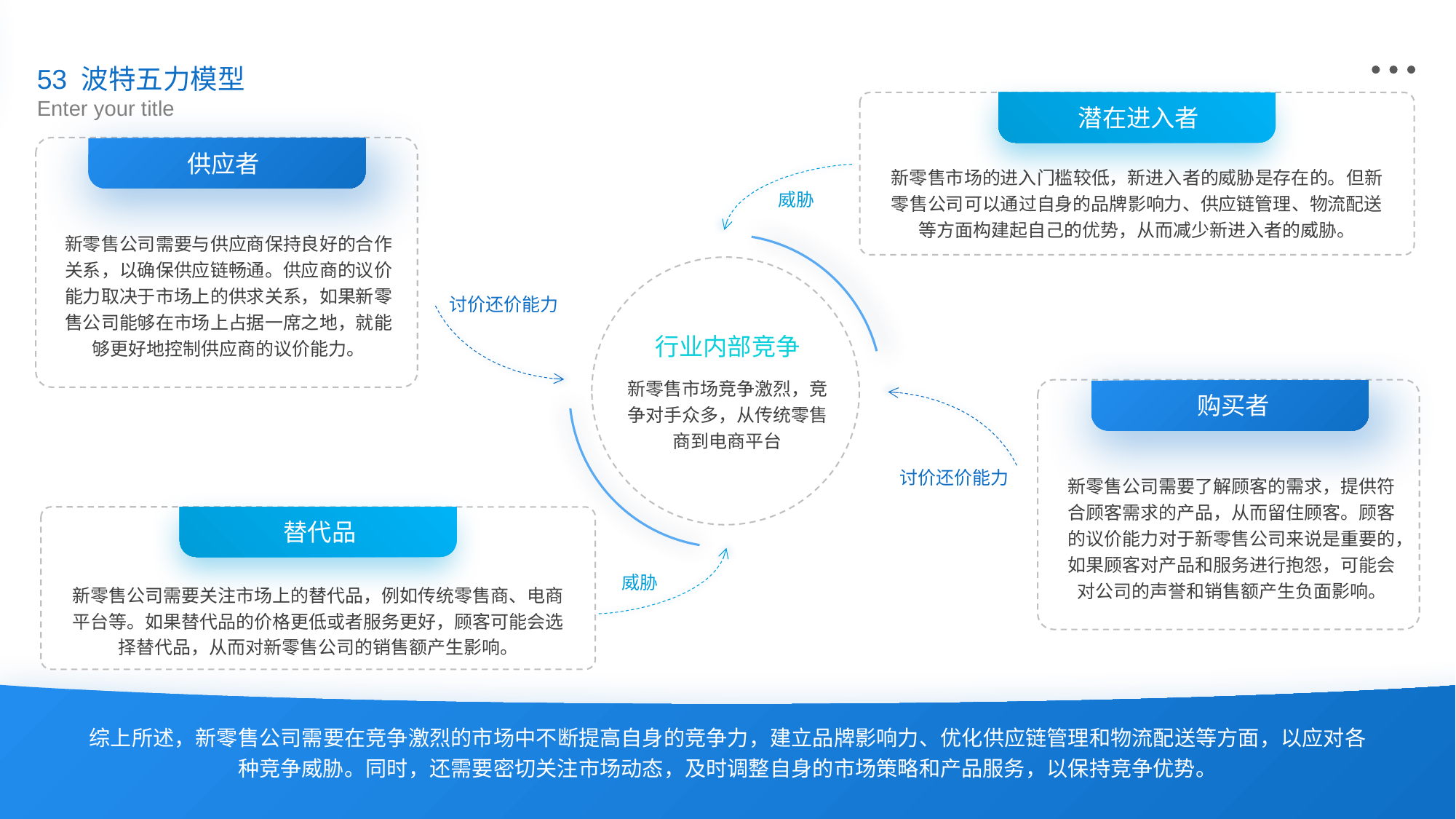

53 波特五力模型

Enter your title

潜在进入者

供应者
新零售市场的进入门槛较低，新进入者的威胁是存在的。但新零售公司可以通过自身的品牌影响力、供应链管理、物流配送等方面构建起自己的优势，从而减少新进入者的威胁。

威胁

新零售公司需要与供应商保持良好的合作关系，以确保供应链畅通。供应商的议价能力取决于市场上的供求关系，如果新零售公司能够在市场上占据一席之地，就能够更好地控制供应商的议价能力。

讨价还价能力

行业内部竞争
新零售市场竞争激烈，竞争对手众多，从传统零售商到电商平台

购买者

讨价还价能力
新零售公司需要了解顾客的需求，提供符合顾客需求的产品，从而留住顾客。顾客的议价能力对于新零售公司来说是重要的，如果顾客对产品和服务进行抱怨，可能会对公司的声誉和销售额产生负面影响。

替代品

威胁
新零售公司需要关注市场上的替代品，例如传统零售商、电商平台等。如果替代品的价格更低或者服务更好，顾客可能会选择替代品，从而对新零售公司的销售额产生影响。

综上所述，新零售公司需要在竞争激烈的市场中不断提高自身的竞争力，建立品牌影响力、优化供应链管理和物流配送等方面，以应对各种竞争威胁。同时，还需要密切关注市场动态，及时调整自身的市场策略和产品服务，以保持竞争优势。